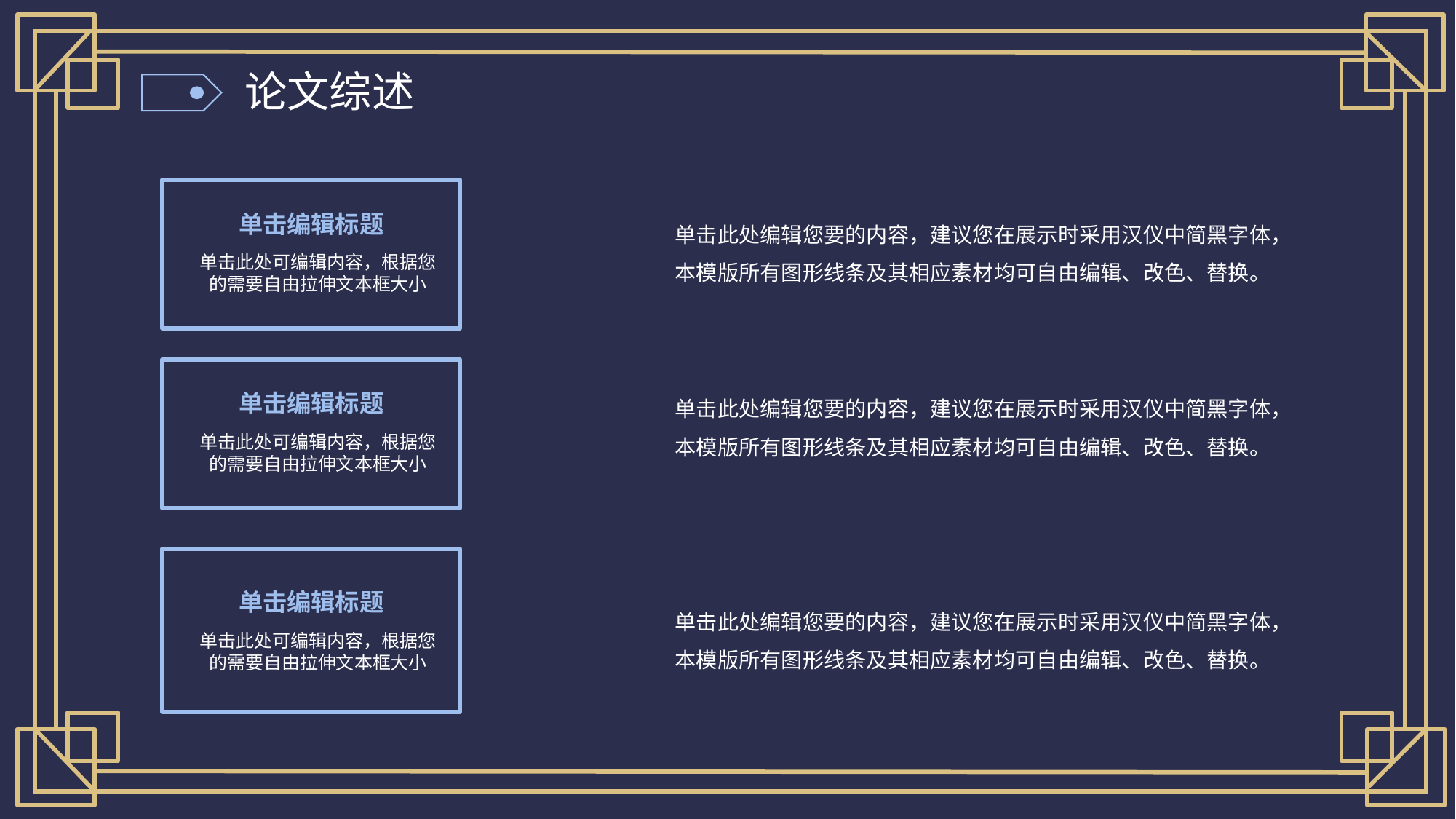

论文综述

单击编辑标题
单击此处编辑您要的内容，建议您在展示时采用汉仪中简黑字体，本模版所有图形线条及其相应素材均可自由编辑、改色、替换。
单击此处可编辑内容，根据您的需要自由拉伸文本框大小

单击此处编辑您要的内容，建议您在展示时采用汉仪中简黑字体，本模版所有图形线条及其相应素材均可自由编辑、改色、替换。
单击编辑标题
单击此处可编辑内容，根据您的需要自由拉伸文本框大小

单击编辑标题
单击此处编辑您要的内容，建议您在展示时采用汉仪中简黑字体，本模版所有图形线条及其相应素材均可自由编辑、改色、替换。
单击此处可编辑内容，根据您的需要自由拉伸文本框大小